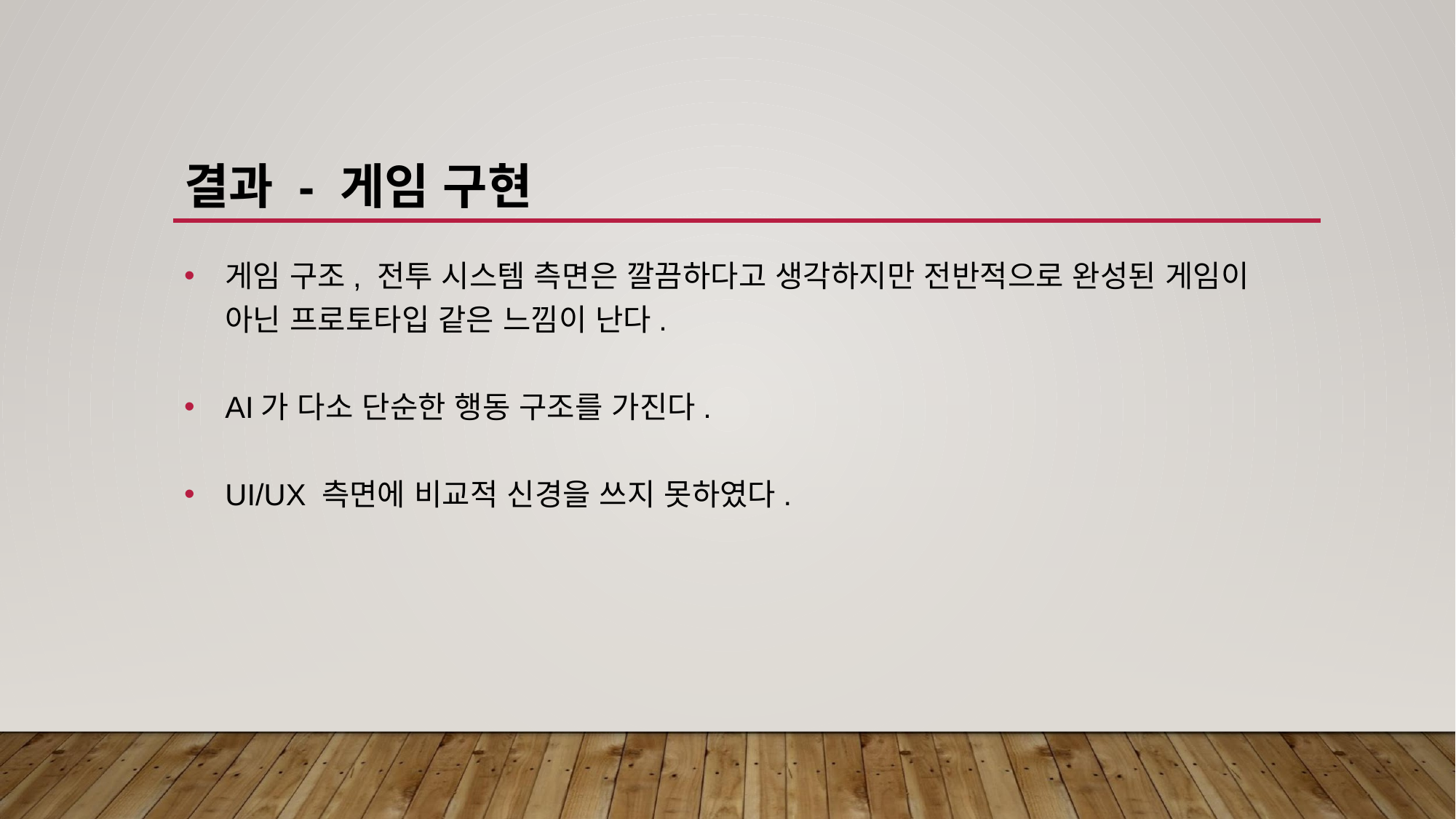

# 결과 - 게임 구현
게임 구조, 전투 시스템 측면은 깔끔하다고 생각하지만 전반적으로 완성된 게임이 아닌 프로토타입 같은 느낌이 난다.

AI가 다소 단순한 행동 구조를 가진다.

UI/UX 측면에 비교적 신경을 쓰지 못하였다.